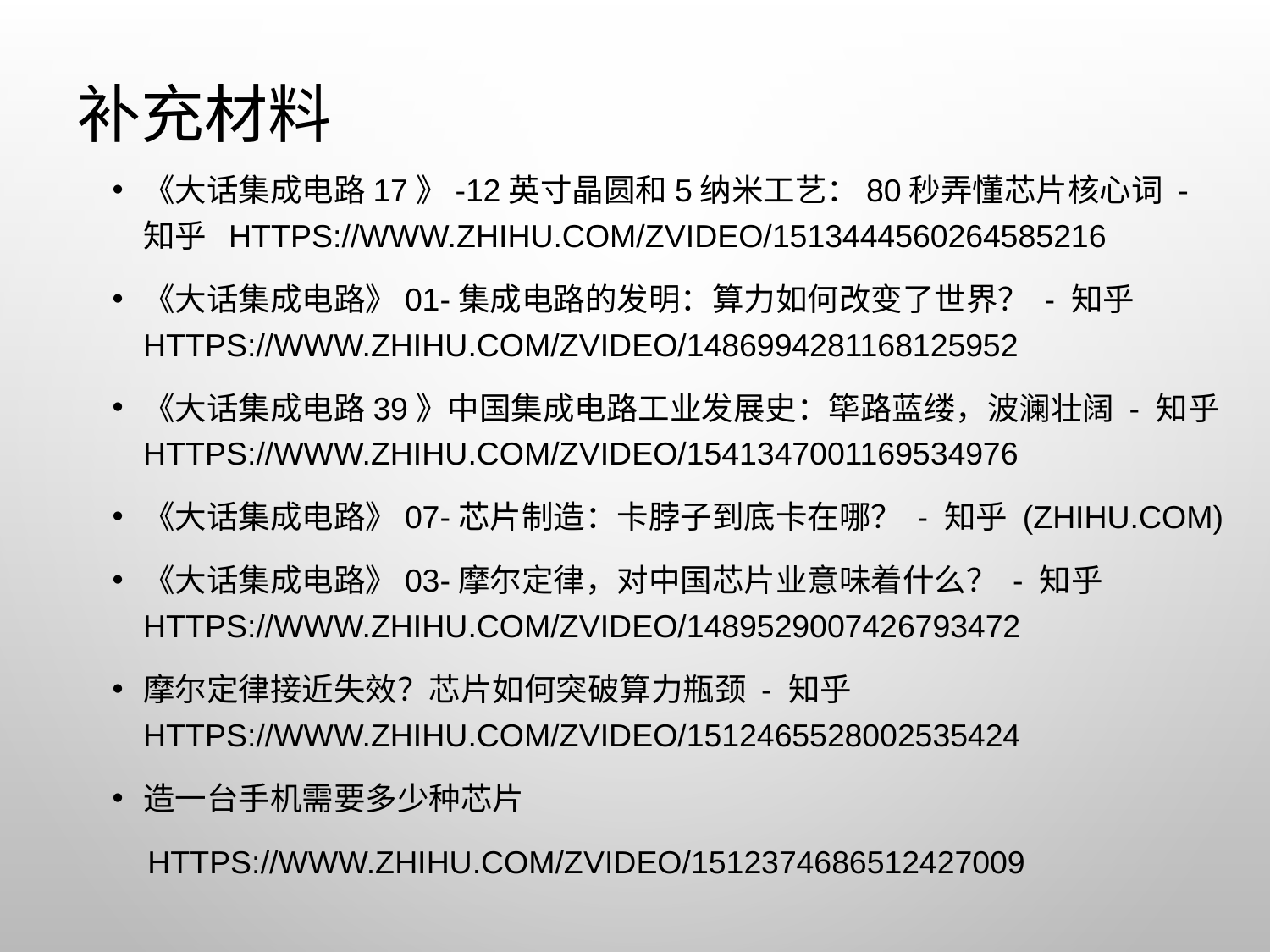

# 补充材料
《大话集成电路17》-12英寸晶圆和5纳米工艺：80秒弄懂芯片核心词 - 知乎  https://www.zhihu.com/zvideo/1513444560264585216
《大话集成电路》01-集成电路的发明：算力如何改变了世界？ - 知乎https://www.zhihu.com/zvideo/1486994281168125952
《大话集成电路39》中国集成电路工业发展史：筚路蓝缕，波澜壮阔 - 知乎  https://www.zhihu.com/zvideo/1541347001169534976
《大话集成电路》07-芯片制造：卡脖子到底卡在哪？ - 知乎 (zhihu.com)
《大话集成电路》03-摩尔定律，对中国芯片业意味着什么？ - 知乎  https://www.zhihu.com/zvideo/1489529007426793472
摩尔定律接近失效？芯片如何突破算力瓶颈 - 知乎  https://www.zhihu.com/zvideo/1512465528002535424
造一台手机需要多少种芯片
    https://www.zhihu.com/zvideo/1512374686512427009